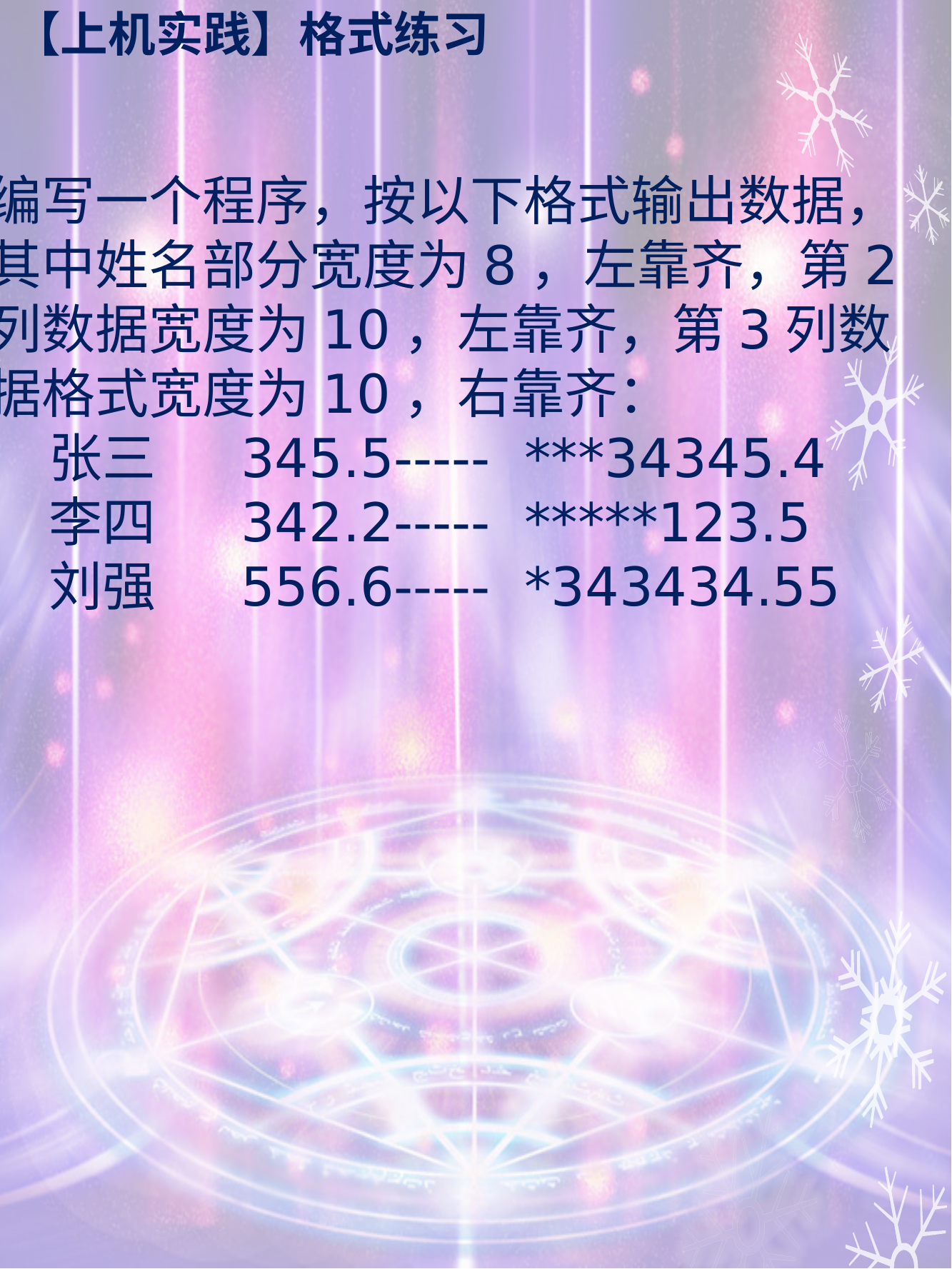

# 【上机实践】格式练习
编写一个程序，按以下格式输出数据，其中姓名部分宽度为8，左靠齐，第2列数据宽度为10，左靠齐，第3列数据格式宽度为10，右靠齐：
    张三      345.5-----  ***34345.4
    李四      342.2-----  *****123.5
    刘强      556.6-----  *343434.55